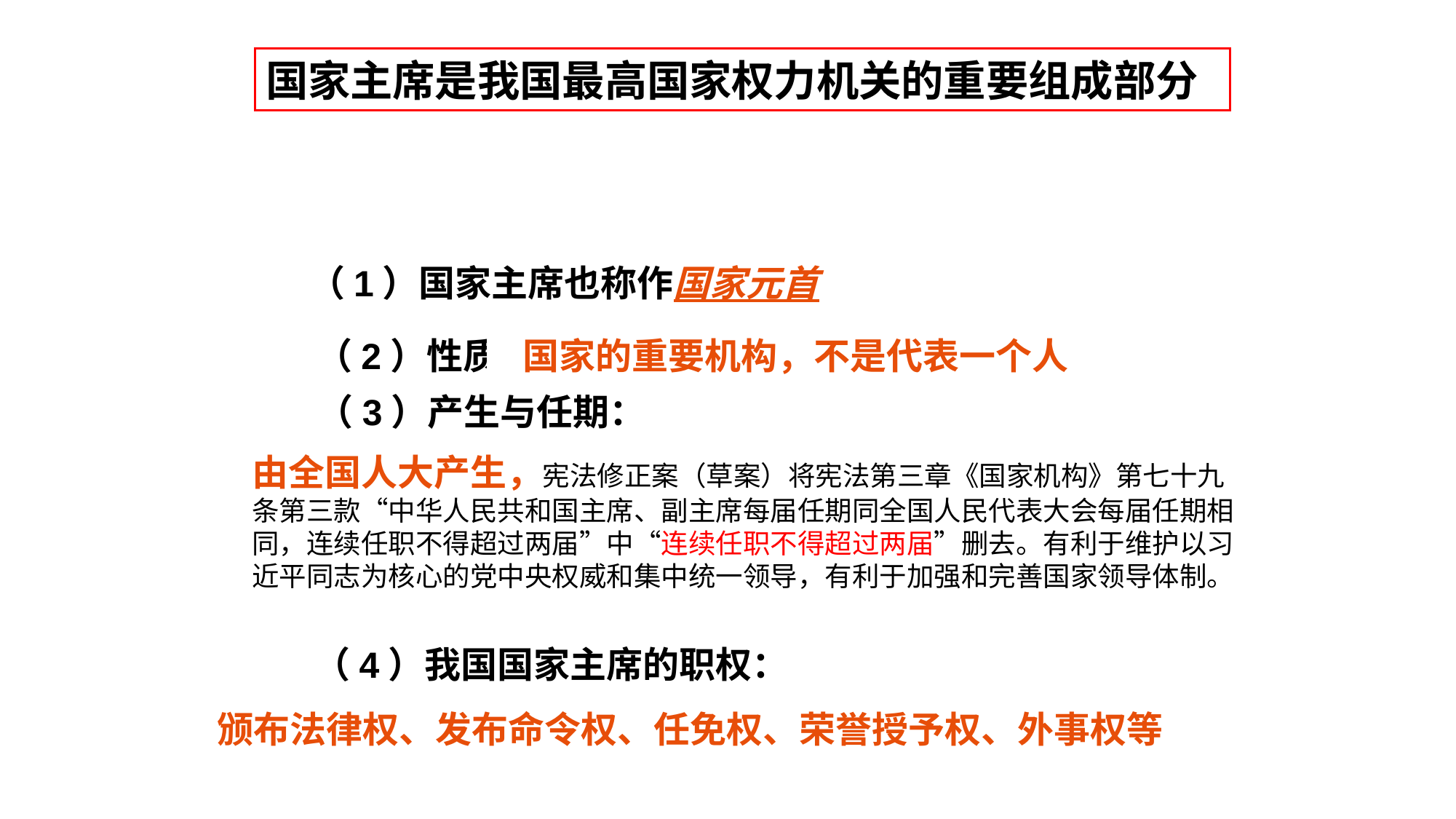

国家主席是我国最高国家权力机关的重要组成部分
（1）国家主席也称作国家元首
   （2）性质
  国家的重要机构，不是代表一个人
（3）产生与任期：
由全国人大产生，宪法修正案（草案）将宪法第三章《国家机构》第七十九条第三款“中华人民共和国主席、副主席每届任期同全国人民代表大会每届任期相同，连续任职不得超过两届”中“连续任职不得超过两届”删去。有利于维护以习近平同志为核心的党中央权威和集中统一领导，有利于加强和完善国家领导体制。
 （4）我国国家主席的职权：
颁布法律权、发布命令权、任免权、荣誉授予权、外事权等